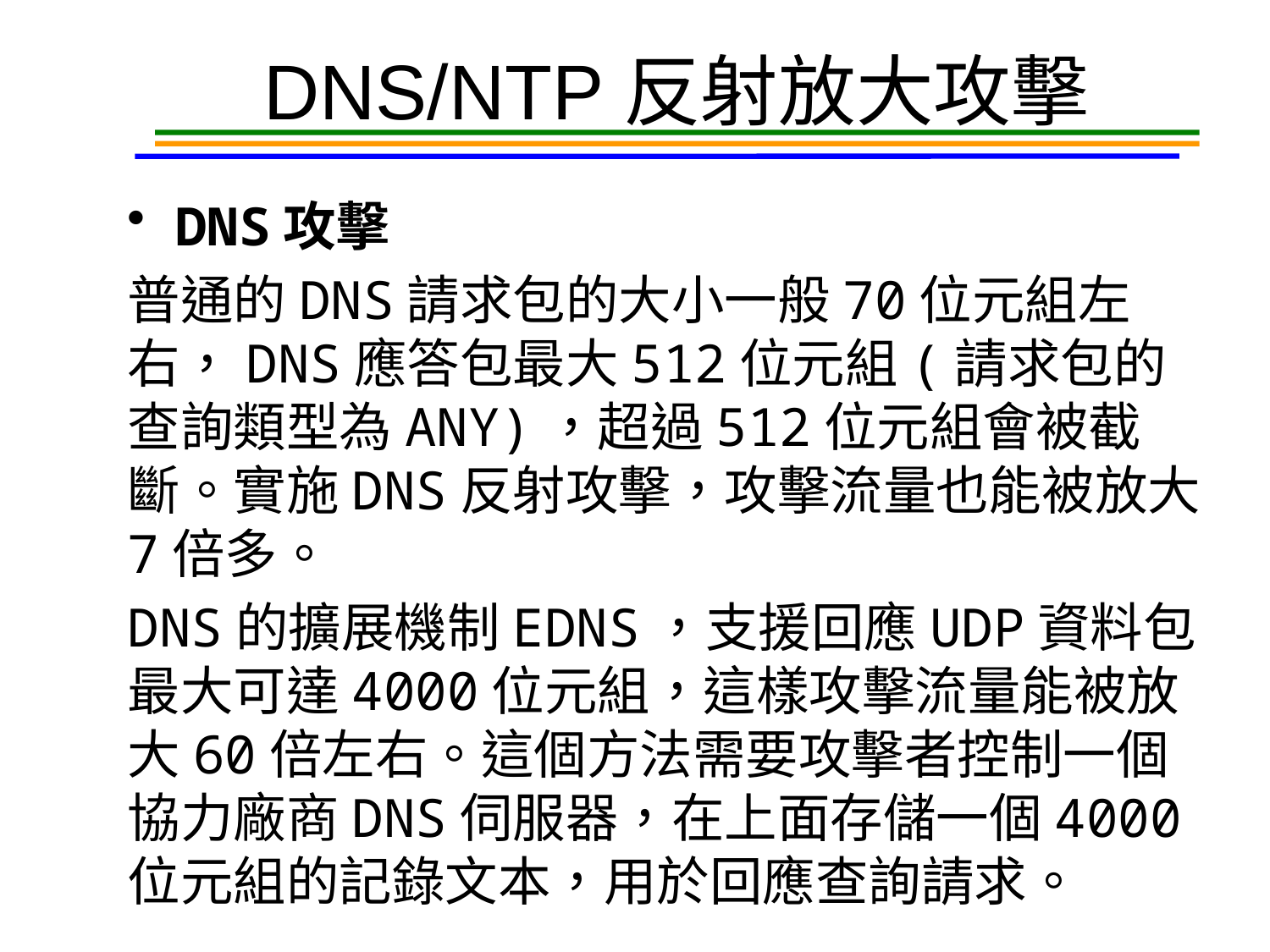

DNS/NTP反射放大攻擊
DNS攻擊
普通的DNS請求包的大小一般70位元組左右，DNS應答包最大512位元組(請求包的查詢類型為ANY)，超過512位元組會被截斷。實施DNS反射攻擊，攻擊流量也能被放大7倍多。
DNS的擴展機制EDNS，支援回應UDP資料包最大可達4000位元組，這樣攻擊流量能被放大60倍左右。這個方法需要攻擊者控制一個協力廠商DNS伺服器，在上面存儲一個4000位元組的記錄文本，用於回應查詢請求。